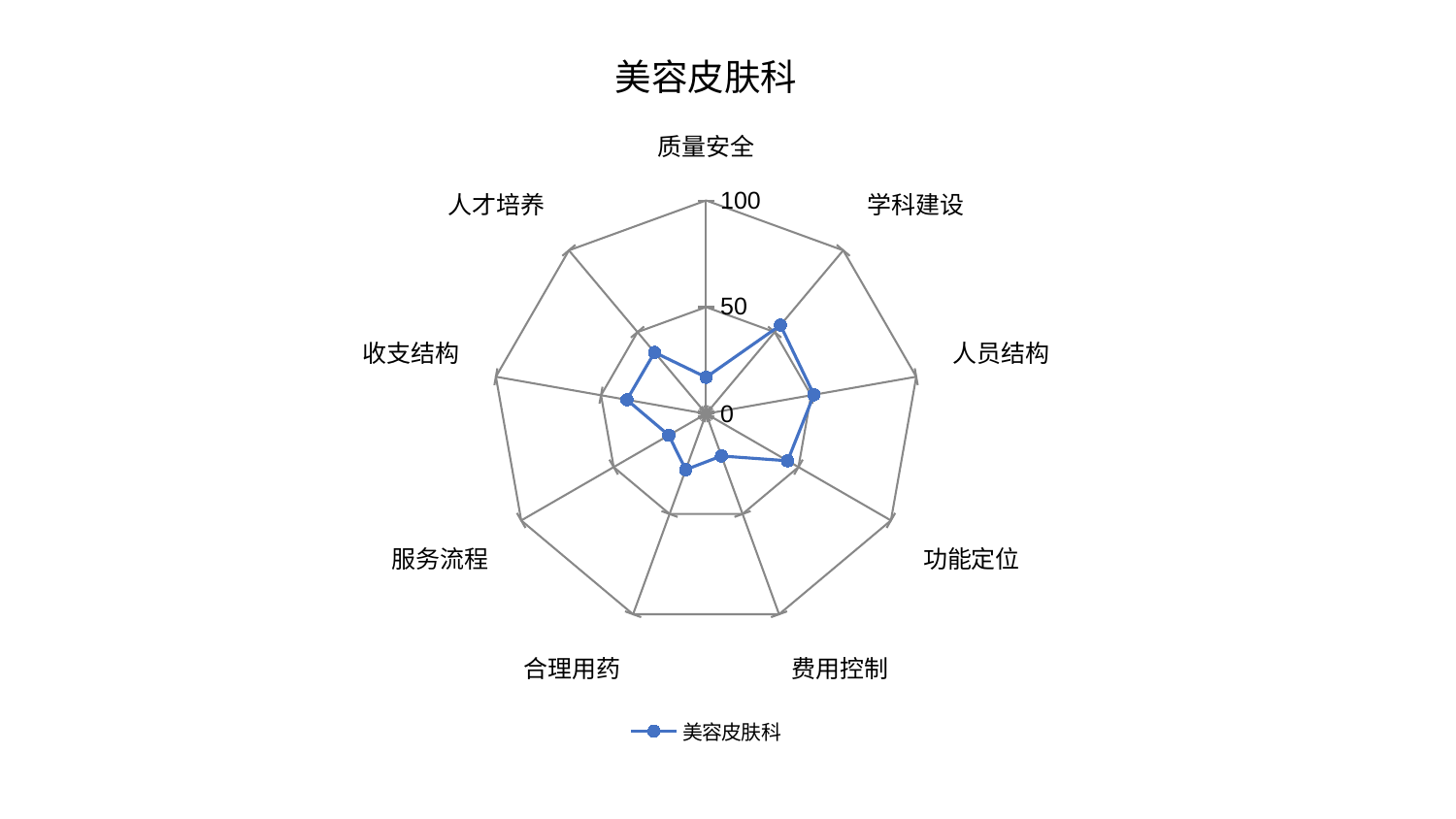

### Chart: 美容皮肤科

| Category | 美容皮肤科 |
|---|---|
| 质量安全 | 17.09818797371504 |
| 学科建设 | 54.247817440673224 |
| 人员结构 | 51.33197988399446 |
| 功能定位 | 44.12155299821622 |
| 费用控制 | 21.07178563132559 |
| 合理用药 | 27.89197894005327 |
| 服务流程 | 20.175932493779243 |
| 收支结构 | 37.68409370870228 |
| 人才培养 | 37.58058017550517 |
165